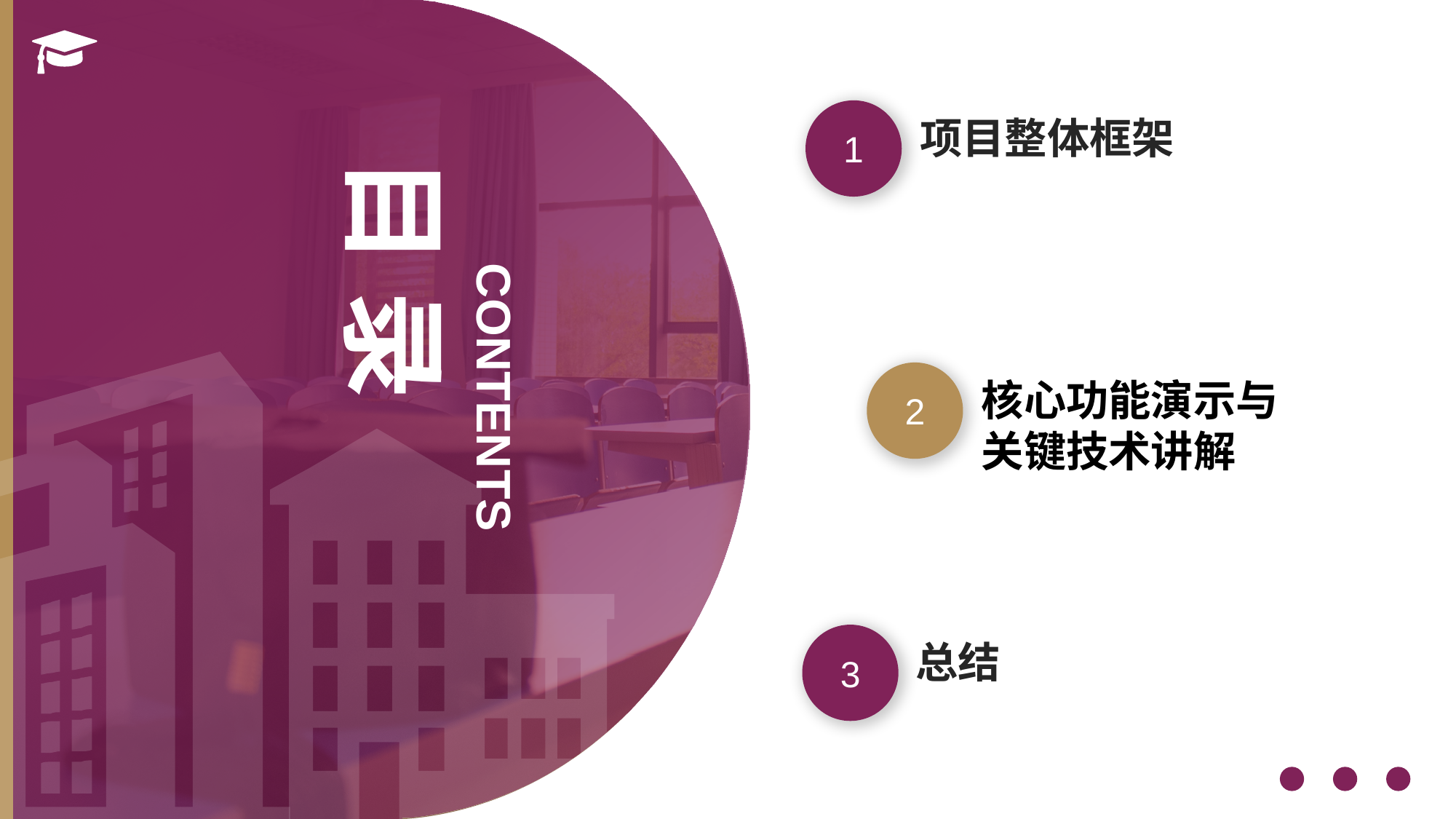

目 录
1
项目整体框架
CONTEN TS

2
核心功能演示与
关键技术讲解
3
总结